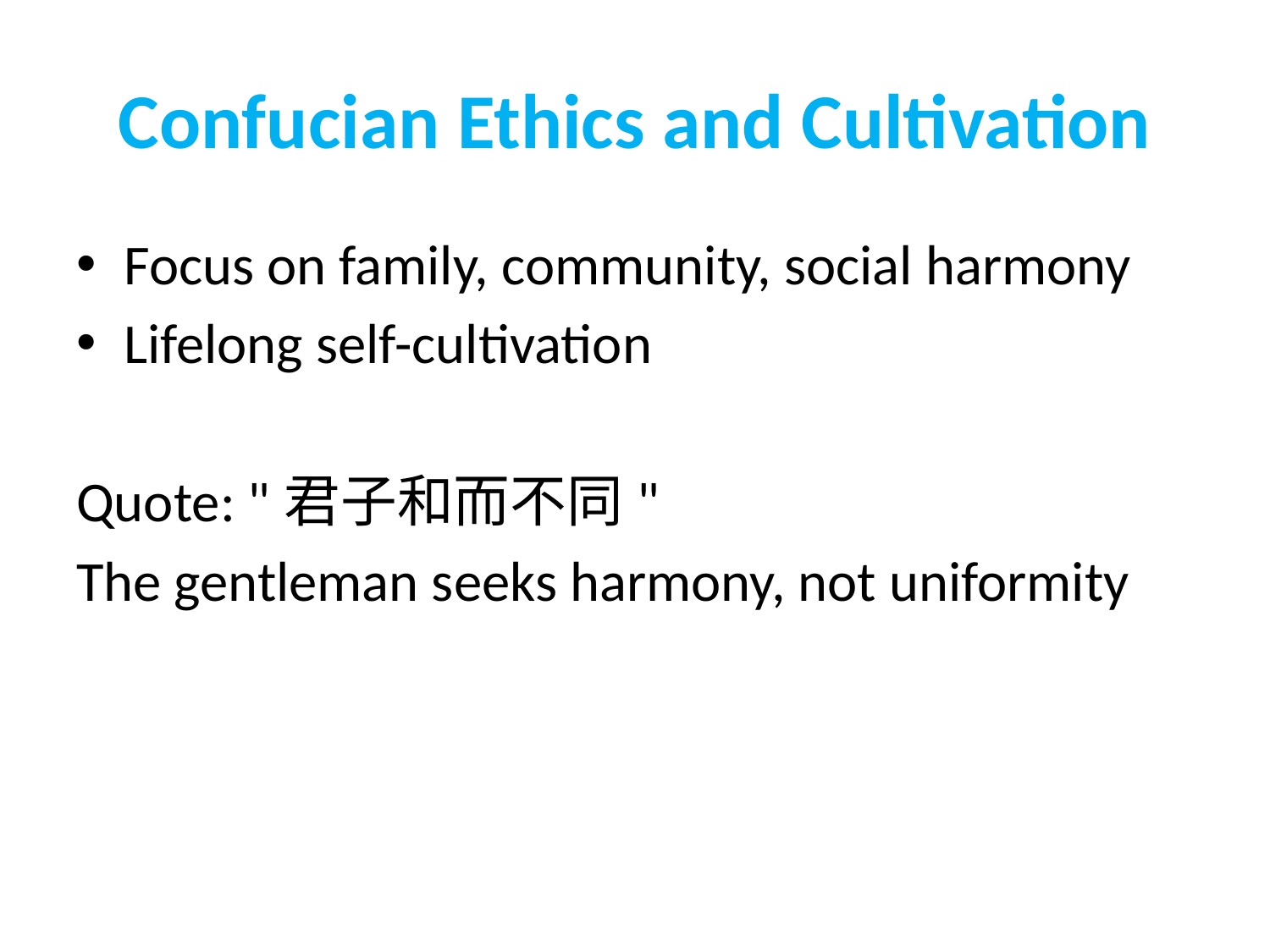

# Confucian Ethics and Cultivation
Focus on family, community, social harmony
Lifelong self-cultivation

Quote: "君子和而不同"
The gentleman seeks harmony, not uniformity